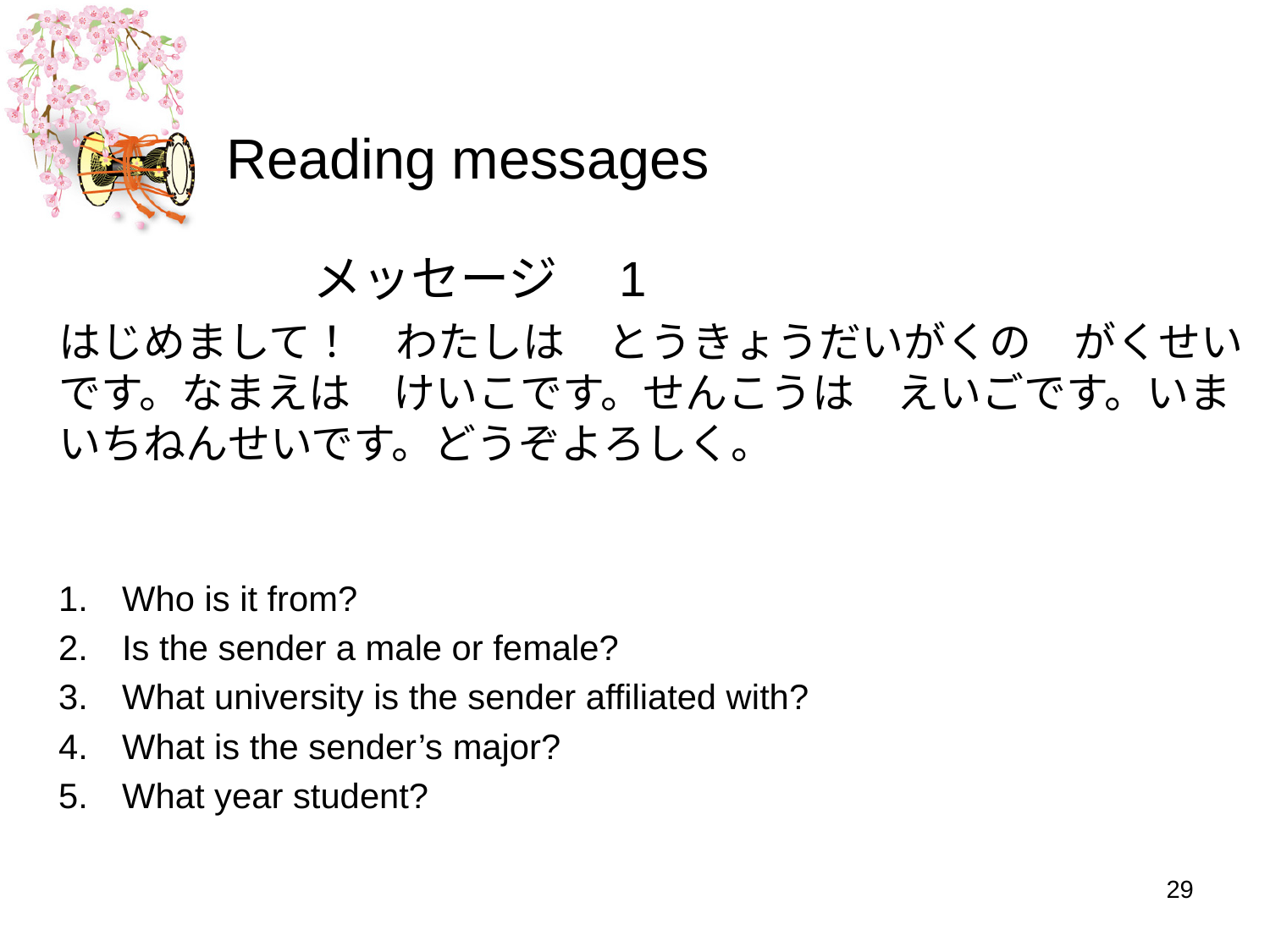

# Reading messages
		メッセージ　1
はじめまして！　わたしは　とうきょうだいがくの　がくせいです。なまえは　けいこです。せんこうは　えいごです。いまいちねんせいです。どうぞよろしく。

Who is it from?
Is the sender a male or female?
What university is the sender affiliated with?
What is the sender’s major?
What year student?
29